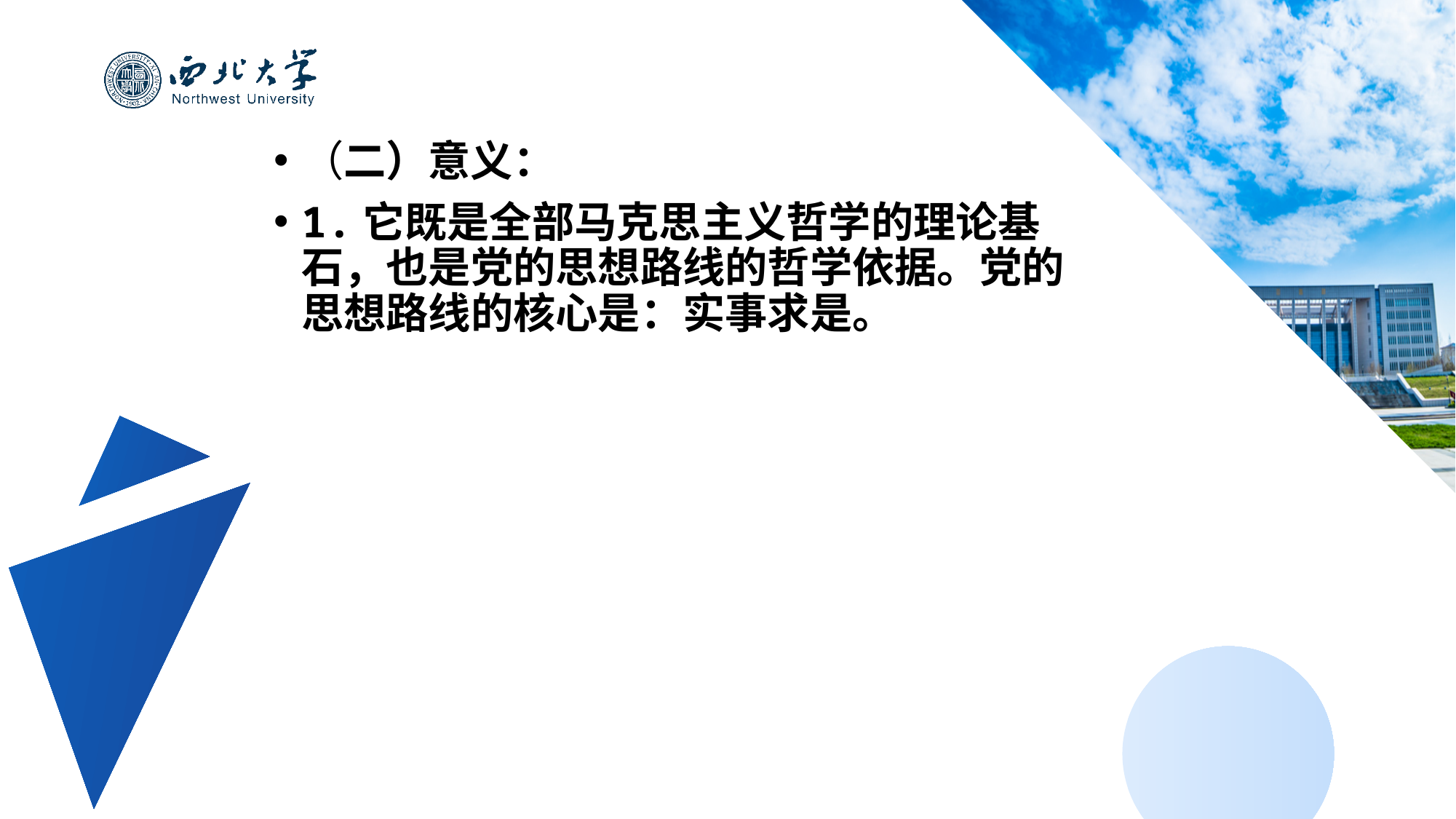

（二）意义：
1.它既是全部马克思主义哲学的理论基石，也是党的思想路线的哲学依据。党的思想路线的核心是：实事求是。